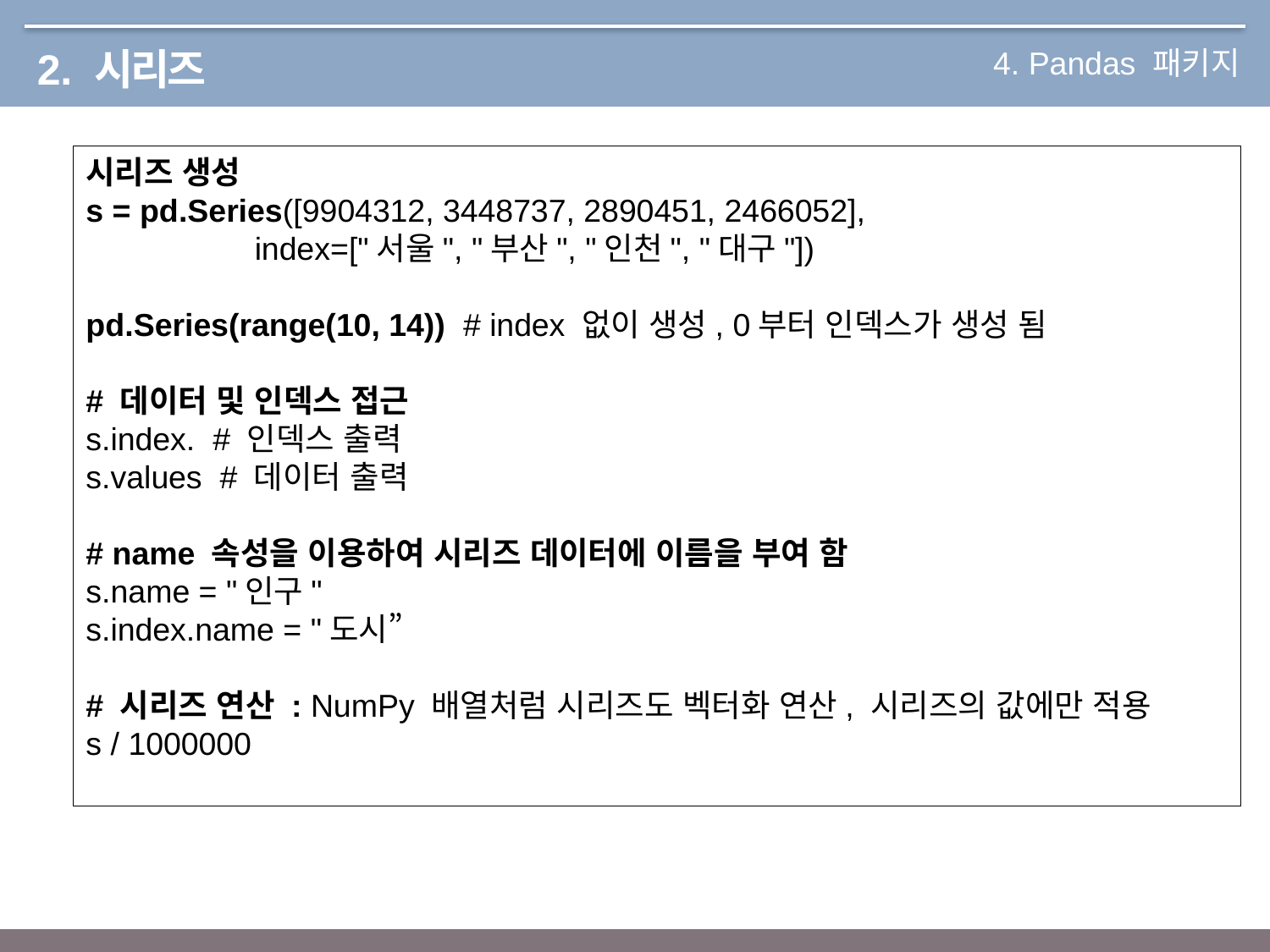

4. Pandas 패키지
2. 시리즈
시리즈 생성
s = pd.Series([9904312, 3448737, 2890451, 2466052],
                   index=["서울", "부산", "인천", "대구"])
pd.Series(range(10, 14))  # index 없이 생성, 0부터 인덱스가 생성 됨

# 데이터 및 인덱스 접근
s.index.  # 인덱스 출력
s.values  # 데이터 출력

# name 속성을 이용하여 시리즈 데이터에 이름을 부여 함
s.name = "인구"
s.index.name = "도시”

# 시리즈 연산 : NumPy 배열처럼 시리즈도 벡터화 연산, 시리즈의 값에만 적용
s / 1000000